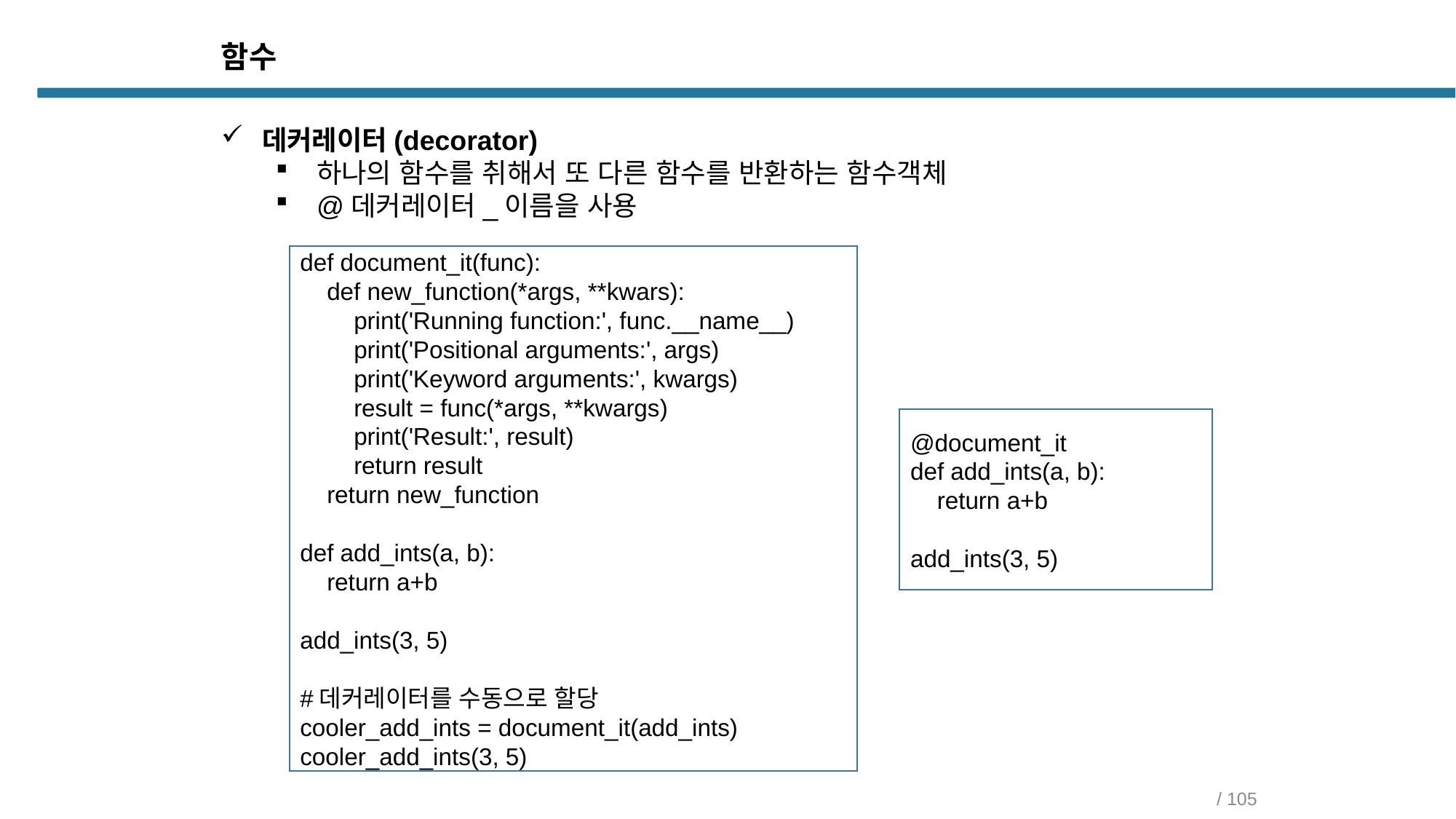

함수
데커레이터(decorator)
하나의 함수를 취해서 또 다른 함수를 반환하는 함수객체
@데커레이터_이름을 사용
def document_it(func):
    def new_function(*args, **kwars):
        print('Running function:', func.__name__)
        print('Positional arguments:', args)
        print('Keyword arguments:', kwargs)
        result = func(*args, **kwargs)
        print('Result:', result)
        return result
    return new_function

def add_ints(a, b):
    return a+b

add_ints(3, 5)

#데커레이터를 수동으로 할당
cooler_add_ints = document_it(add_ints)
cooler_add_ints(3, 5)
@document_it
def add_ints(a, b):
    return a+b

add_ints(3, 5)
/ 105